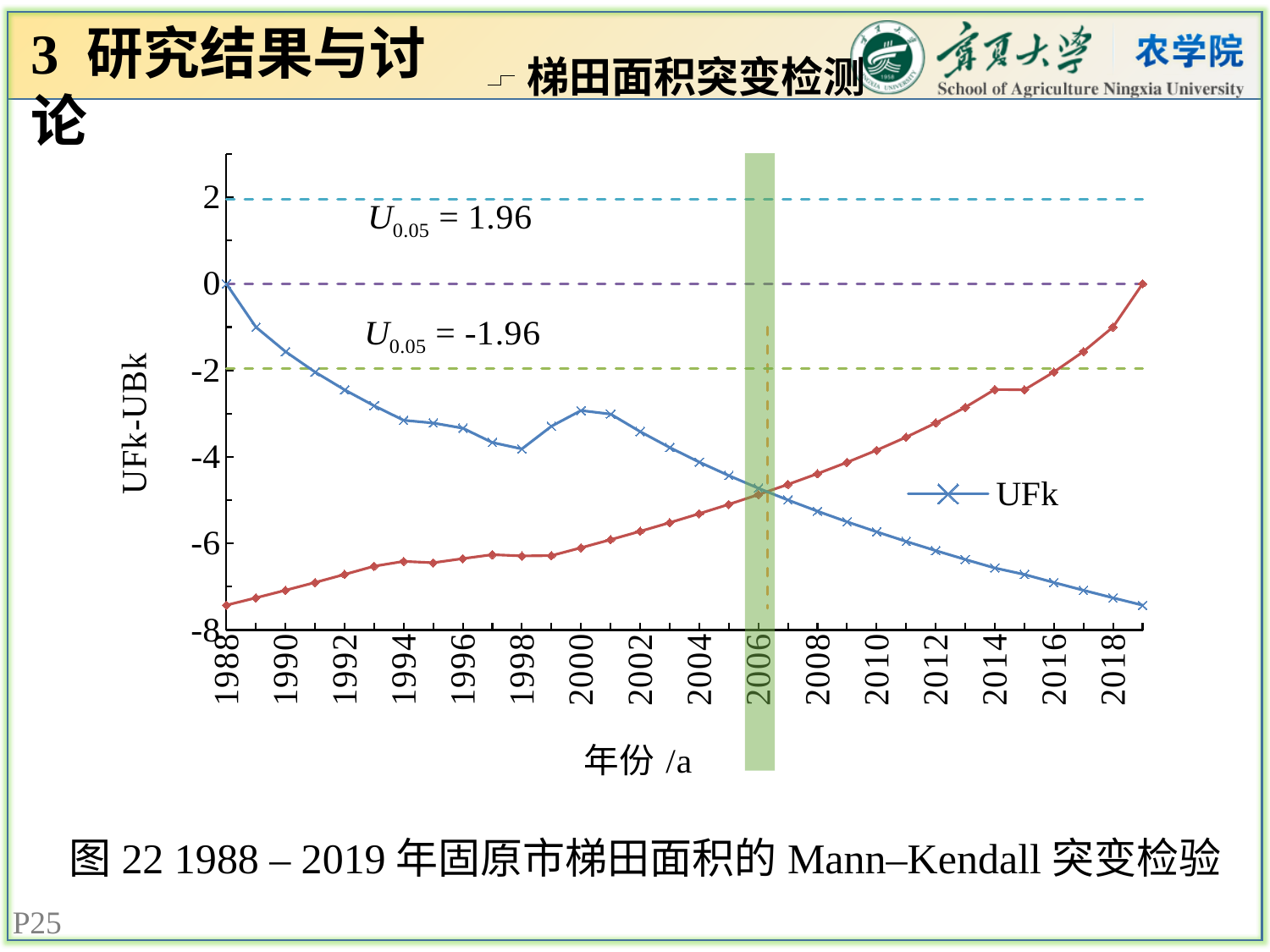

3 研究结果与讨论
梯田面积突变检测

### Chart

| Category | UFk | UBk |  |  |  |  |
|---|---|---|---|---|---|---|
图22 1988 – 2019年固原市梯田面积的Mann–Kendall突变检验
25